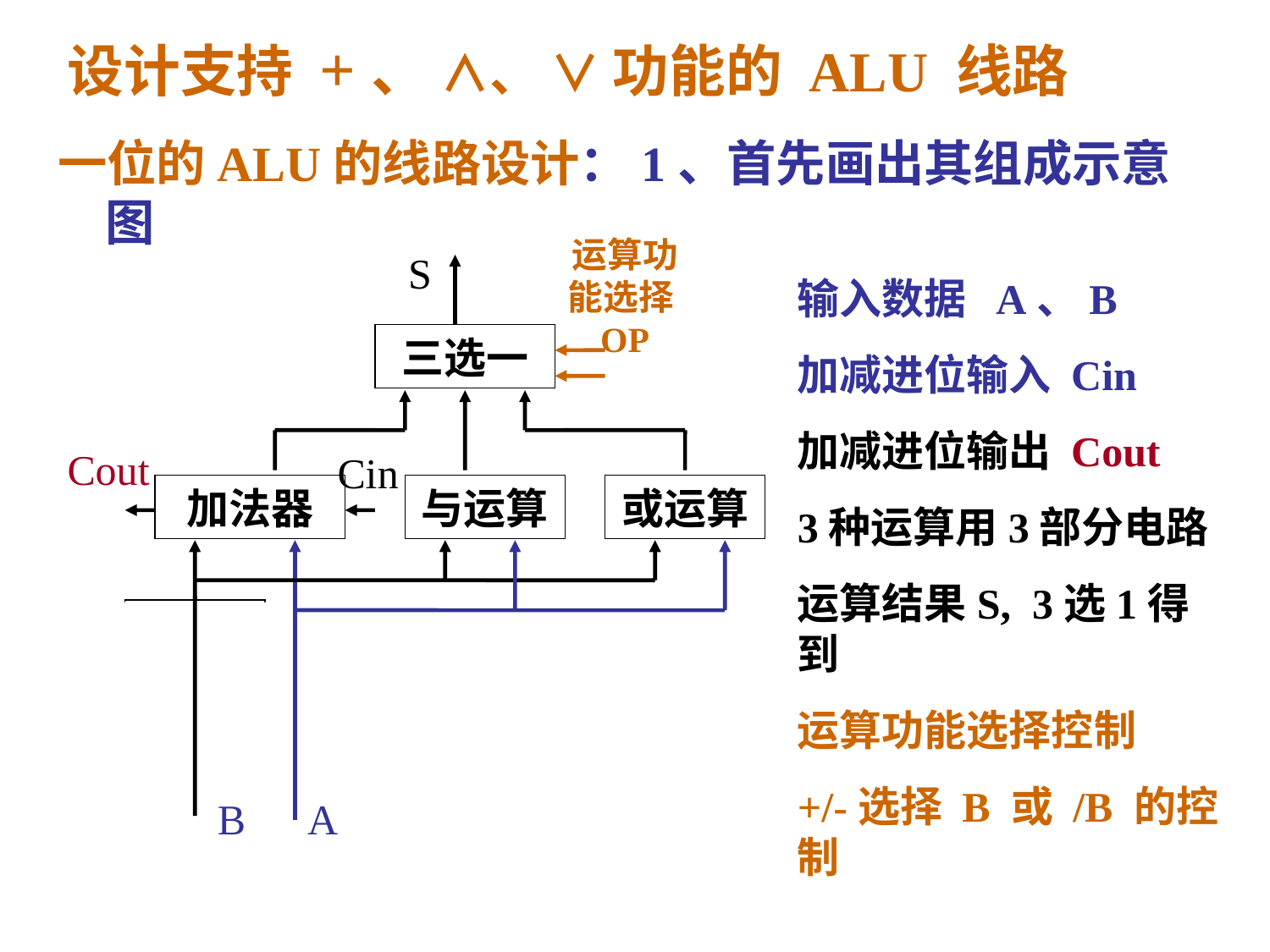

# 设计支持 +、 ∧、 ∨ 功能的 ALU 线路
一位的ALU的线路设计：1、首先画出其组成示意图
运算功能选择OP
S

三选一

Cout
Cin
加法器
与运算
或运算

二选一

B
A
输入数据  A、B
加减进位输入 Cin
加减进位输出 Cout
3种运算用3部分电路
运算结果S,  3选1得到
运算功能选择控制
+/-选择 B 或 /B 的控制

B
6